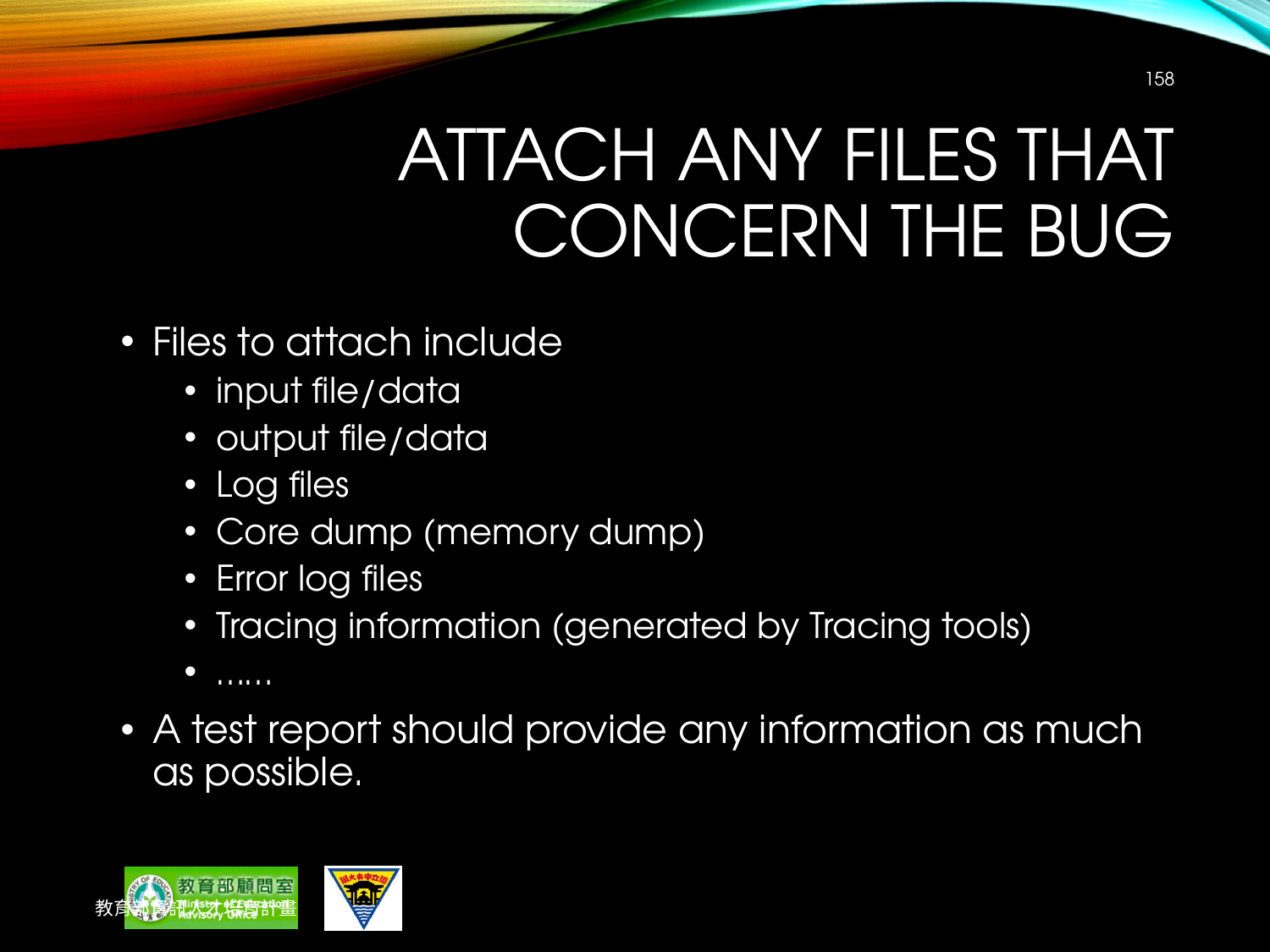

158
# Attach any Files that Concern the Bug
Files to attach include
input file/data
output file/data
Log files
Core dump (memory dump)
Error log files
Tracing information (generated by Tracing tools)
……
A test report should provide any information as much as possible.

教育部資訊人才培育計畫